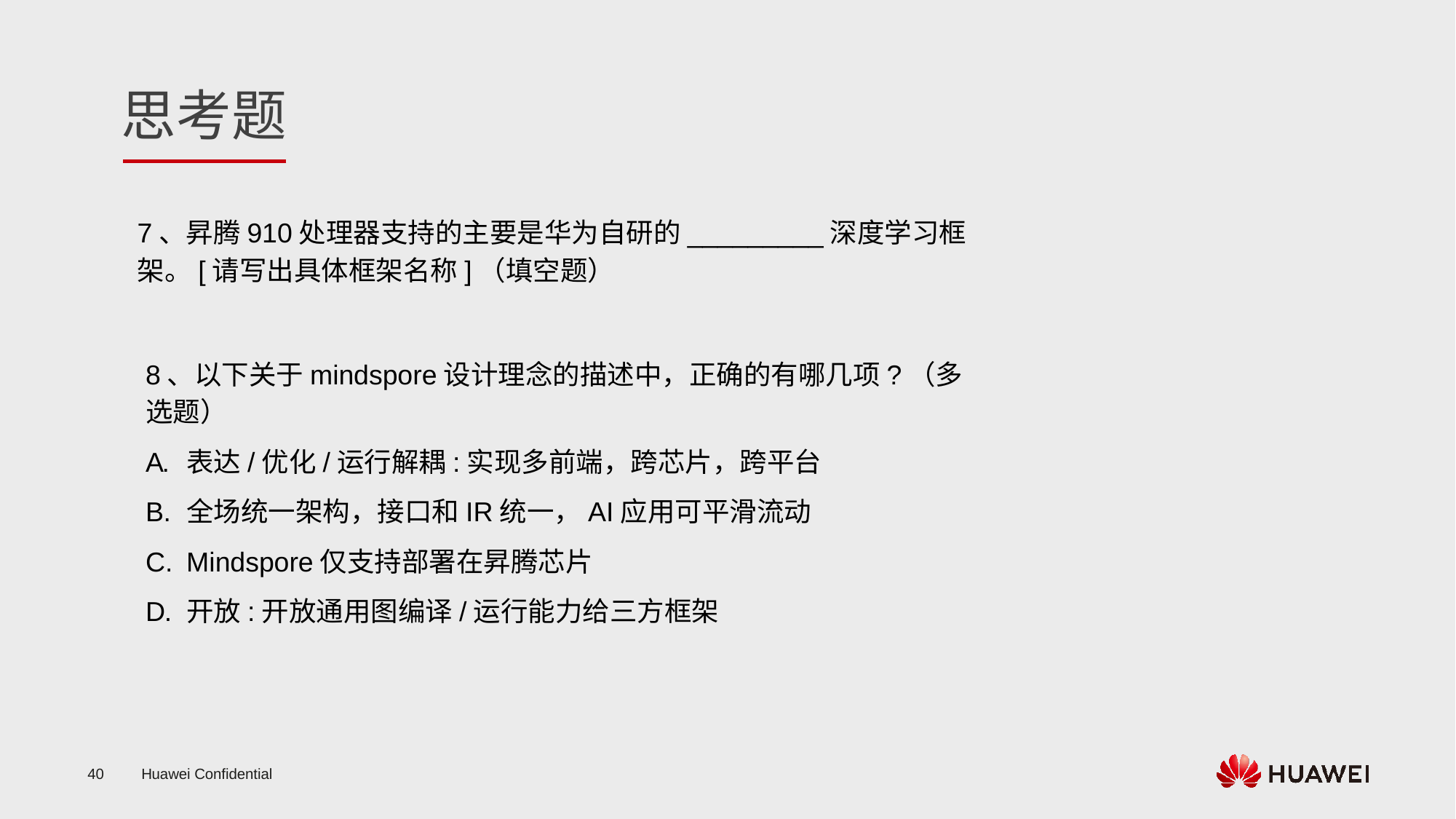

7、昇腾910处理器支持的主要是华为自研的_________深度学习框架。[请写出具体框架名称]（填空题）
8、以下关于mindspore设计理念的描述中，正确的有哪几项?（多选题）
表达/优化/运行解耦:实现多前端，跨芯片，跨平台
全场统一架构，接口和IR统一，AI应用可平滑流动
Mindspore仅支持部署在昇腾芯片
开放:开放通用图编译/运行能力给三方框架